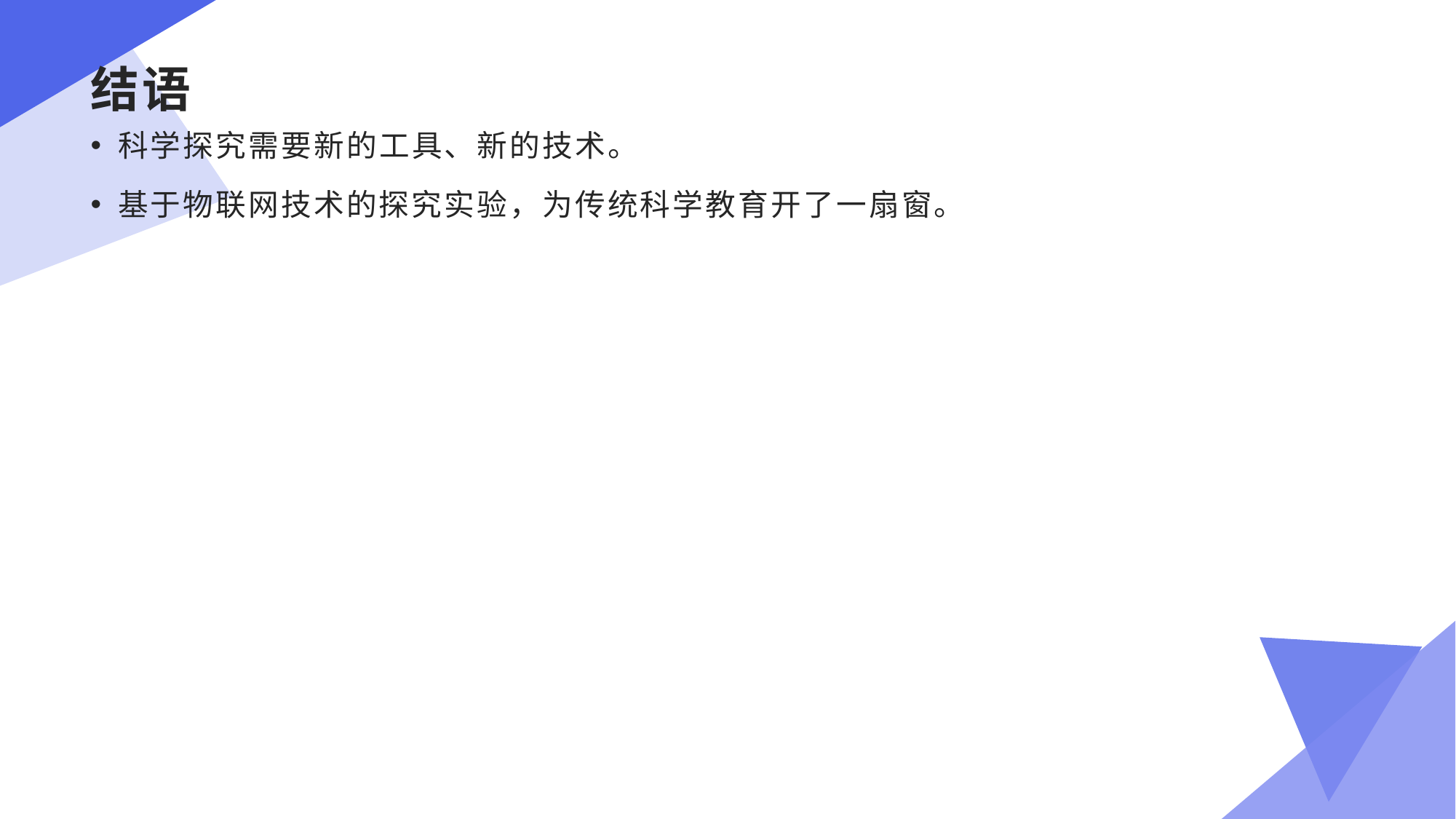

# 结语
科学探究需要新的工具、新的技术。
基于物联网技术的探究实验，为传统科学教育开了一扇窗。